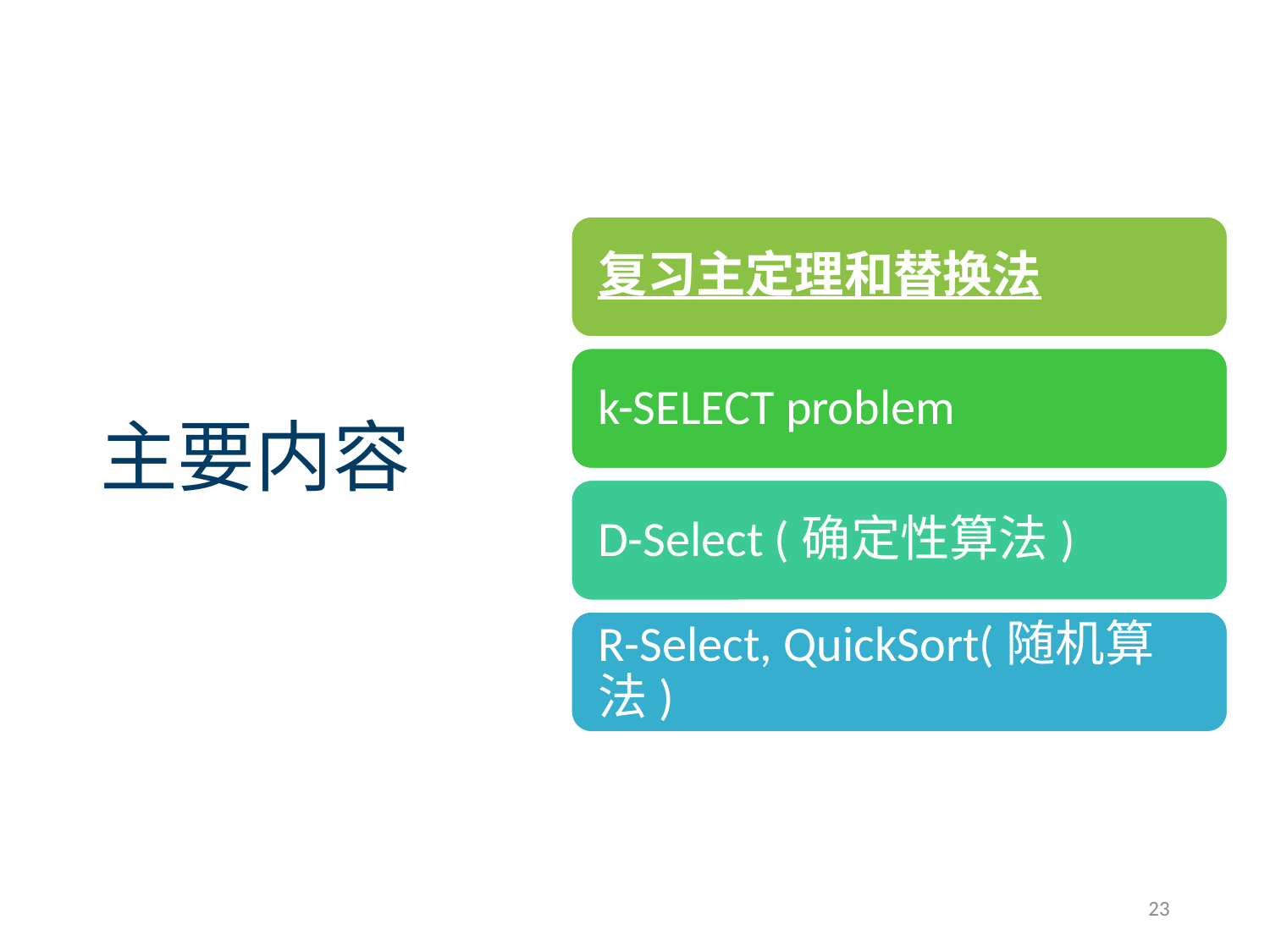

复习主定理和替换法
k-SELECT problem
D-Select (确定性算法)
R-Select, QuickSort(随机算法)
# 主要内容
23